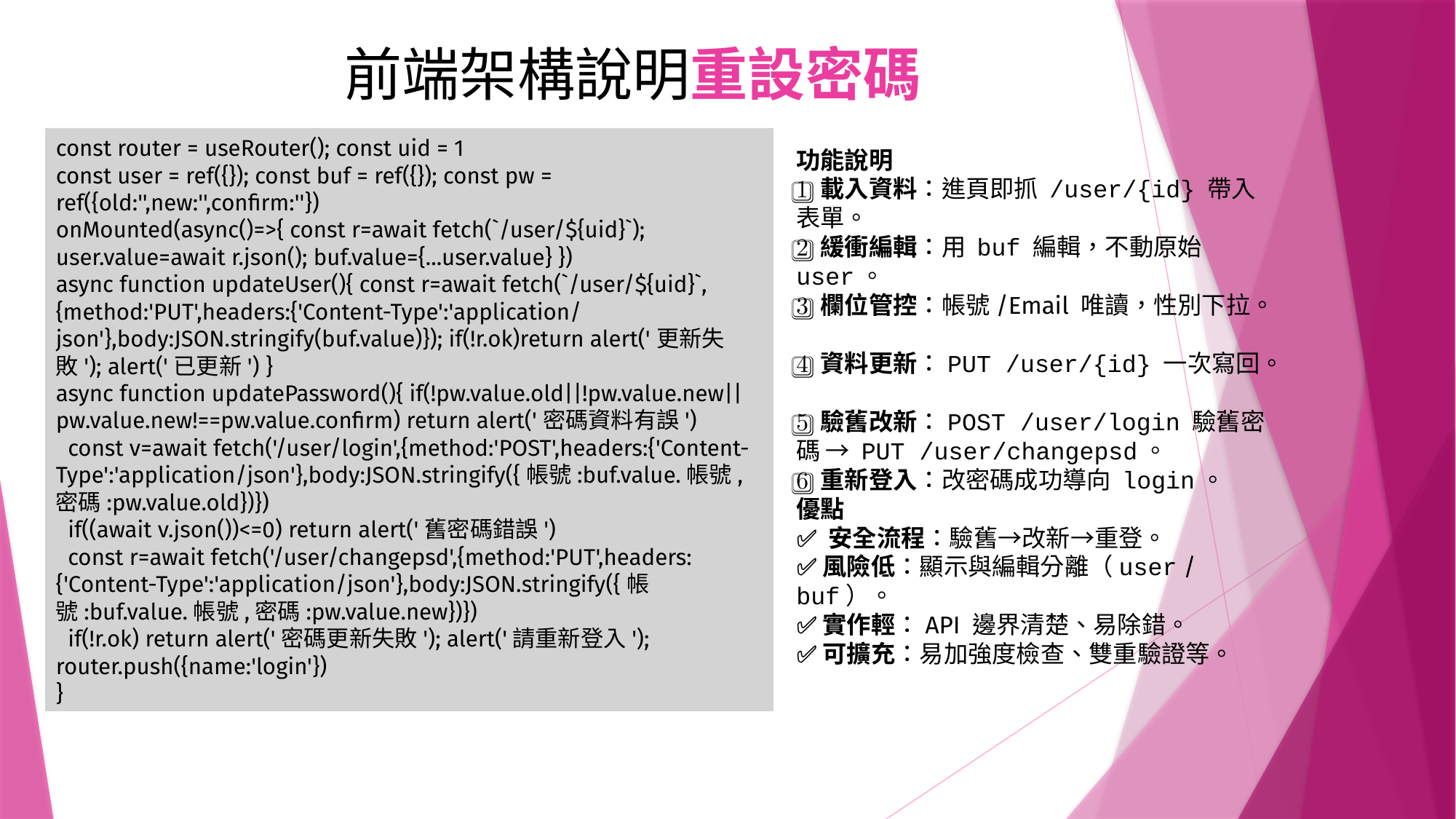

# 前端架構說明重設密碼
const router = useRouter(); const uid = 1
const user = ref({}); const buf = ref({}); const pw = ref({old:'',new:'',confirm:''})
onMounted(async()=>{ const r=await fetch(`/user/${uid}`); user.value=await r.json(); buf.value={...user.value} })
async function updateUser(){ const r=await fetch(`/user/${uid}`,{method:'PUT',headers:{'Content-Type':'application/json'},body:JSON.stringify(buf.value)}); if(!r.ok)return alert('更新失敗'); alert('已更新') }
async function updatePassword(){ if(!pw.value.old||!pw.value.new||pw.value.new!==pw.value.confirm) return alert('密碼資料有誤')
  const v=await fetch('/user/login',{method:'POST',headers:{'Content-Type':'application/json'},body:JSON.stringify({帳號:buf.value.帳號,密碼:pw.value.old})})
  if((await v.json())<=0) return alert('舊密碼錯誤')
  const r=await fetch('/user/changepsd',{method:'PUT',headers:{'Content-Type':'application/json'},body:JSON.stringify({帳號:buf.value.帳號,密碼:pw.value.new})})
  if(!r.ok) return alert('密碼更新失敗'); alert('請重新登入'); router.push({name:'login'})
}
功能說明
1️⃣ 載入資料：進頁即抓 /user/{id} 帶入表單。
2️⃣ 緩衝編輯：用 buf 編輯，不動原始 user。
3️⃣ 欄位管控：帳號/Email 唯讀，性別下拉。
4️⃣ 資料更新：PUT /user/{id} 一次寫回。
5️⃣ 驗舊改新：POST /user/login 驗舊密碼 → PUT /user/changepsd。
6️⃣ 重新登入：改密碼成功導向 login。
優點
✅ 安全流程：驗舊→改新→重登。
✅ 風險低：顯示與編輯分離（user / buf）。
✅ 實作輕：API 邊界清楚、易除錯。
✅ 可擴充：易加強度檢查、雙重驗證等。